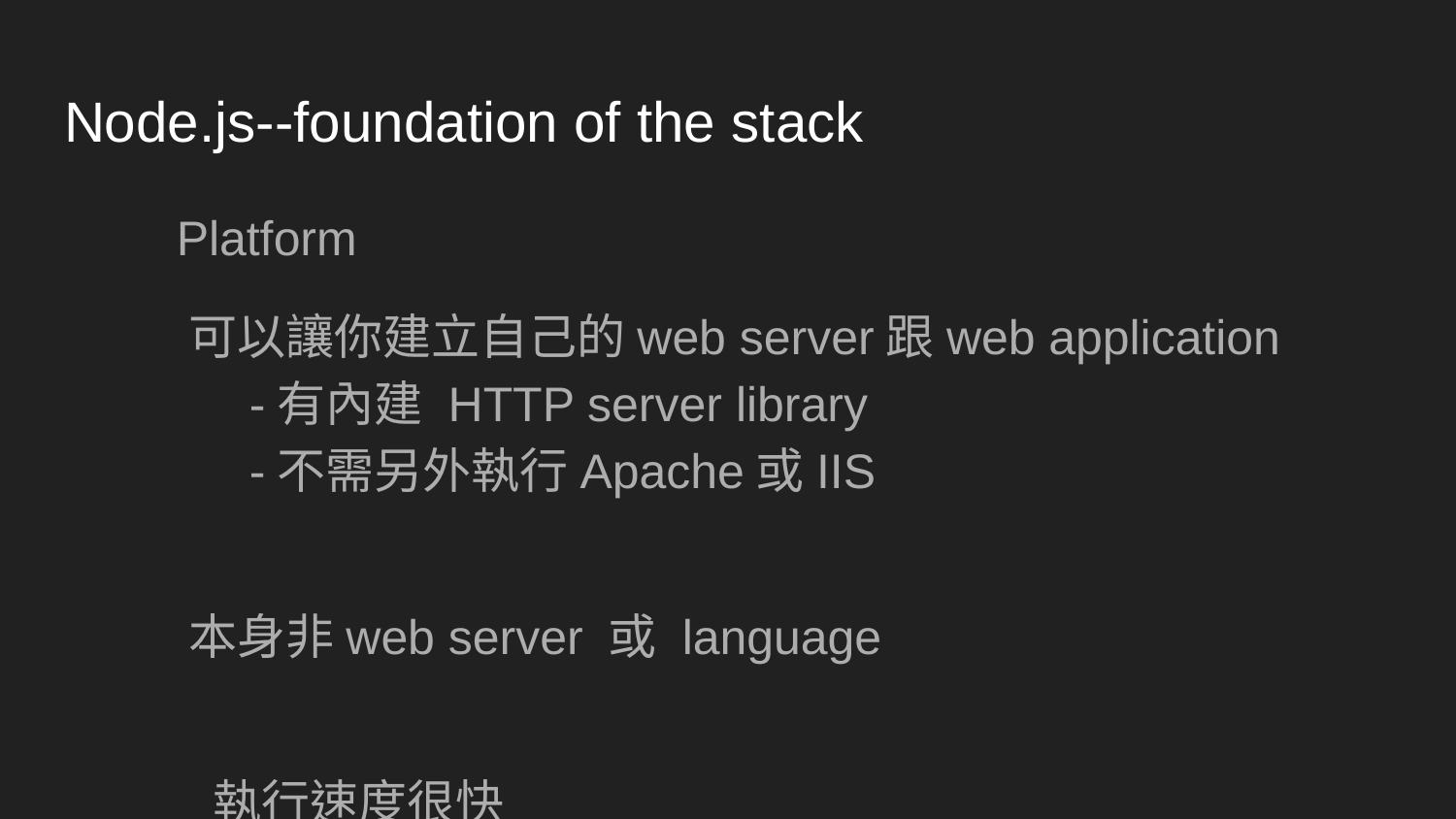

# Node.js--foundation of the stack
Platform
可以讓你建立自己的web server跟web application
-有內建 HTTP server library
-不需另外執行Apache或IIS
本身非web server 或 language
執行速度很快